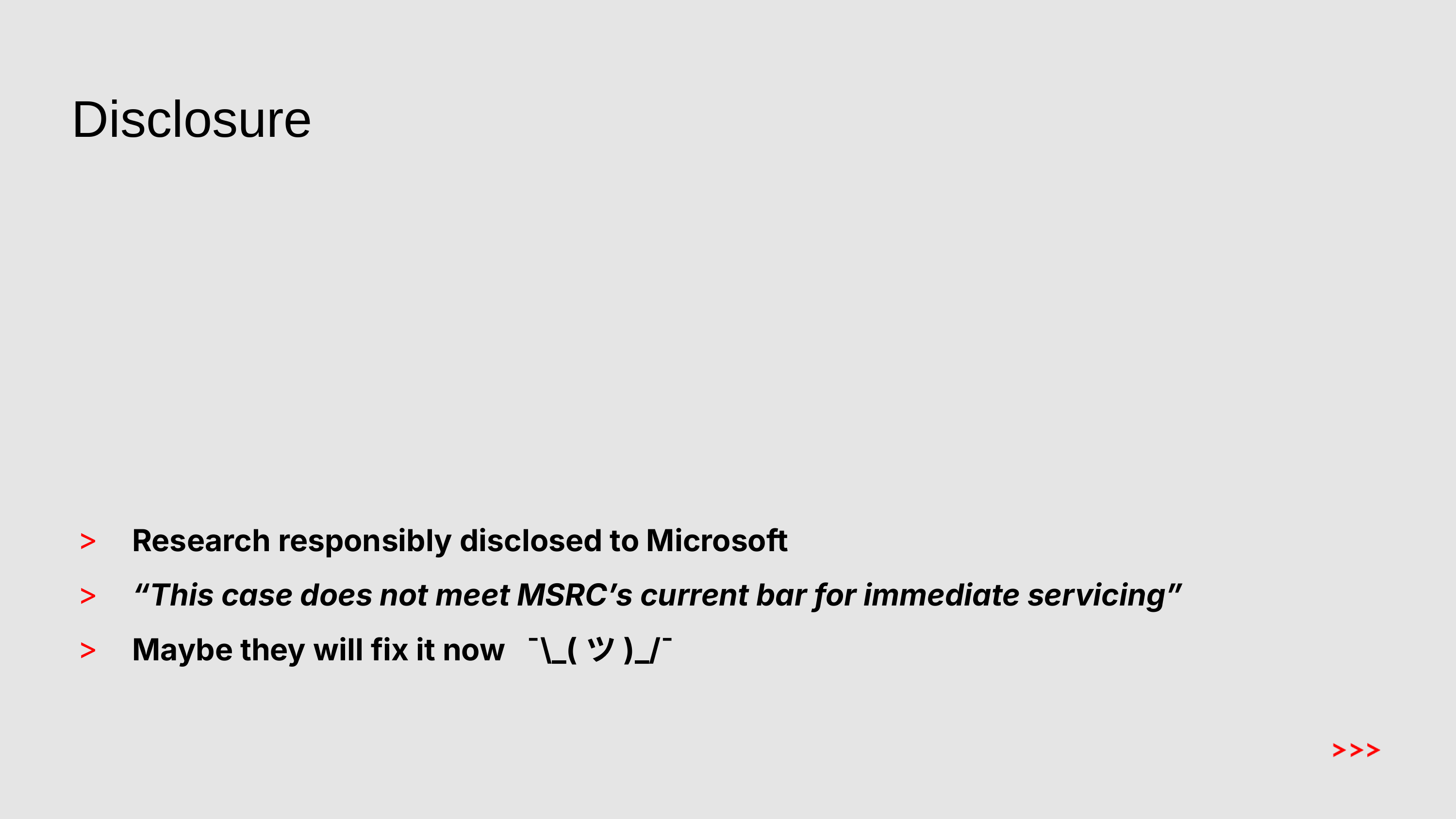

# Disclosure
Research responsibly disclosed to Microsoft
“This case does not meet MSRC’s current bar for immediate servicing”
Maybe they will fix it now   ¯\_(ツ)_/¯